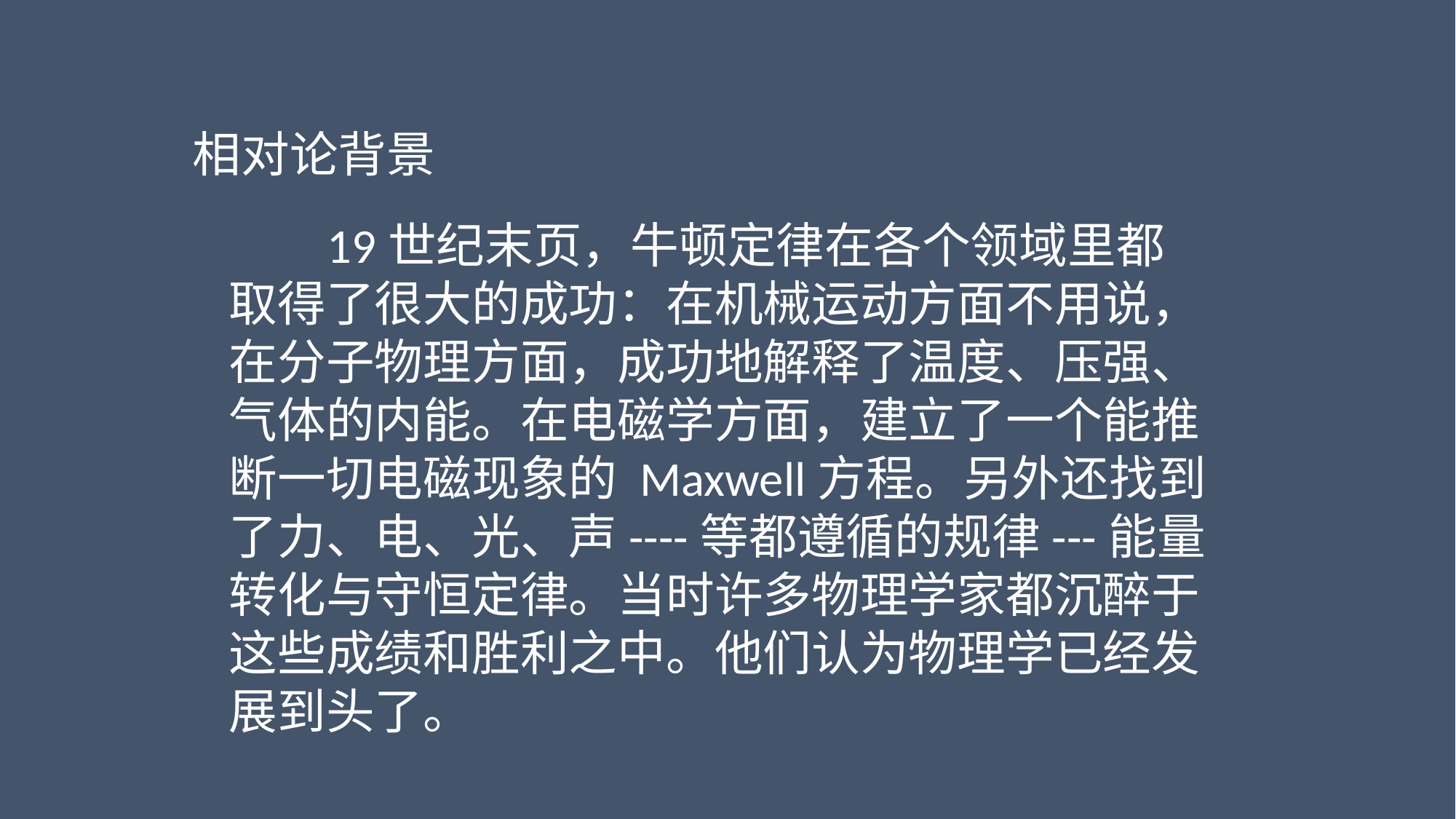

相对论背景
         19世纪末页，牛顿定律在各个领域里都取得了很大的成功：在机械运动方面不用说，在分子物理方面，成功地解释了温度、压强、气体的内能。在电磁学方面，建立了一个能推断一切电磁现象的 Maxwell方程。另外还找到了力、电、光、声----等都遵循的规律---能量转化与守恒定律。当时许多物理学家都沉醉于这些成绩和胜利之中。他们认为物理学已经发展到头了。